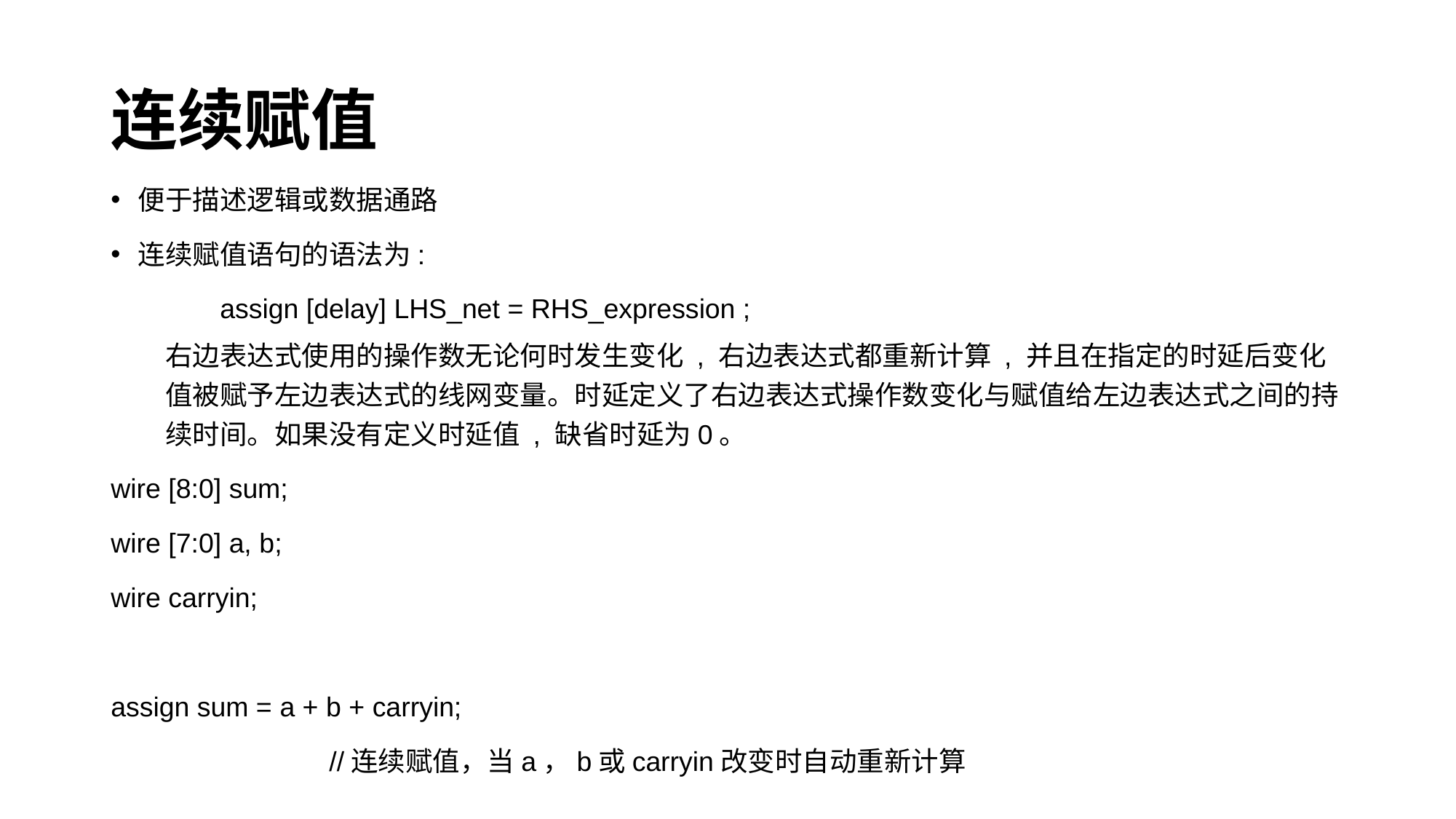

# 连续赋值
便于描述逻辑或数据通路
连续赋值语句的语法为:
	assign [delay] LHS_net = RHS_expression ;
右边表达式使用的操作数无论何时发生变化 , 右边表达式都重新计算 , 并且在指定的时延后变化值被赋予左边表达式的线网变量。时延定义了右边表达式操作数变化与赋值给左边表达式之间的持续时间。如果没有定义时延值 , 缺省时延为0。
wire [8:0] sum;
wire [7:0] a, b;
wire carryin;

assign sum = a + b + carryin;
		//连续赋值，当a，b或carryin改变时自动重新计算